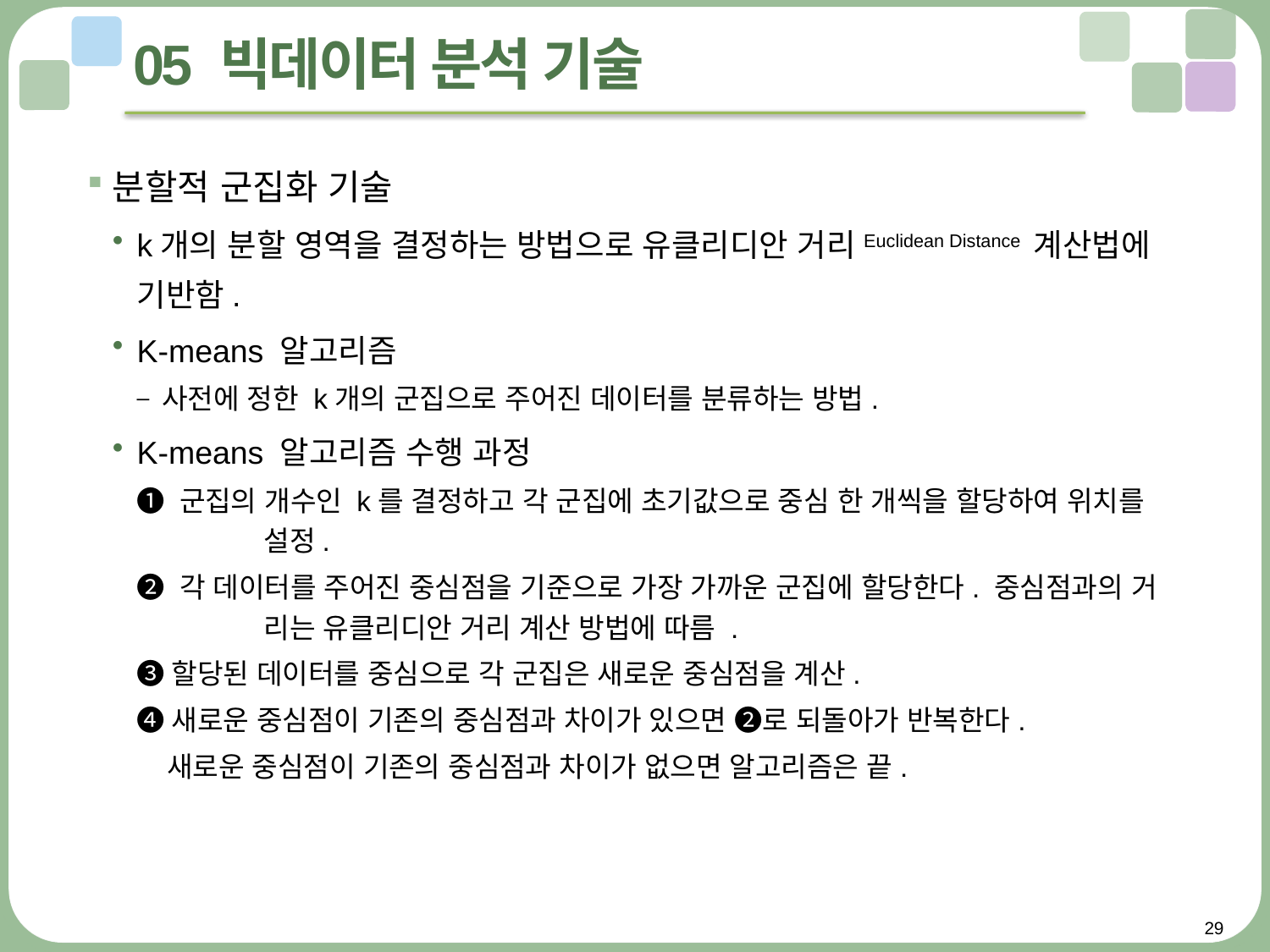

# 05 빅데이터 분석 기술
분할적 군집화 기술
k개의 분할 영역을 결정하는 방법으로 유클리디안 거리Euclidean Distance 계산법에 기반함.
K-means 알고리즘
사전에 정한 k개의 군집으로 주어진 데이터를 분류하는 방법.
K-means 알고리즘 수행 과정
➊ 군집의 개수인 k를 결정하고 각 군집에 초기값으로 중심 한 개씩을 할당하여 위치를 	설정.
➋ 각 데이터를 주어진 중심점을 기준으로 가장 가까운 군집에 할당한다. 중심점과의 거	리는 유클리디안 거리 계산 방법에 따름 .
➌할당된 데이터를 중심으로 각 군집은 새로운 중심점을 계산.
➍새로운 중심점이 기존의 중심점과 차이가 있으면 ➋로 되돌아가 반복한다.
   새로운 중심점이 기존의 중심점과 차이가 없으면 알고리즘은 끝.